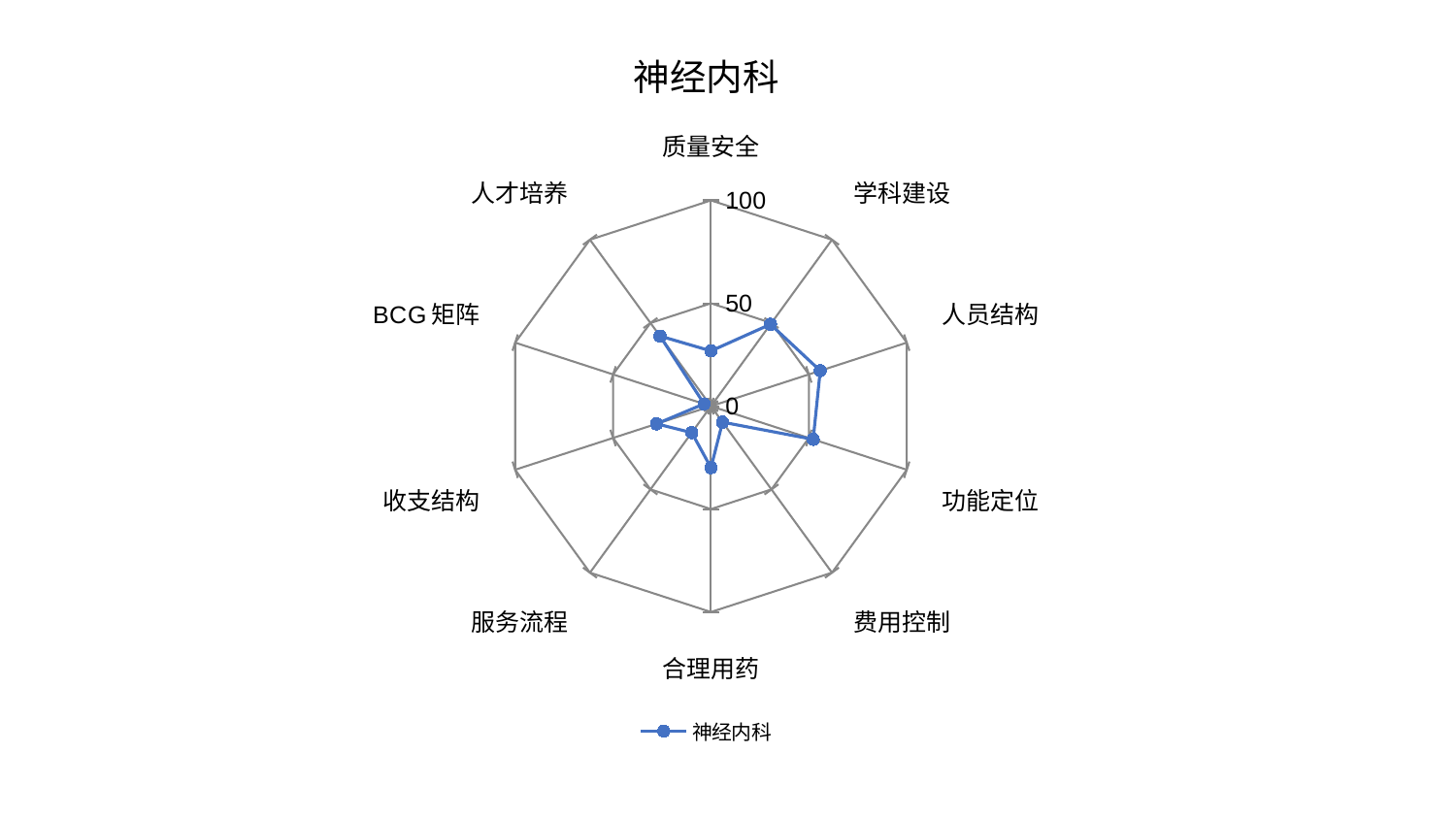

### Chart: 神经内科

| Category | 神经内科 |
|---|---|
| 质量安全 | 26.84584944169913 |
| 学科建设 | 49.19846669862631 |
| 人员结构 | 55.79644964625847 |
| 功能定位 | 52.20643672663305 |
| 费用控制 | 9.606915086948021 |
| 合理用药 | 29.87899278894873 |
| 服务流程 | 15.904254898500394 |
| 收支结构 | 27.792644320063143 |
| BCG矩阵 | 3.51401372895968 |
| 人才培养 | 42.137085042576196 |
141